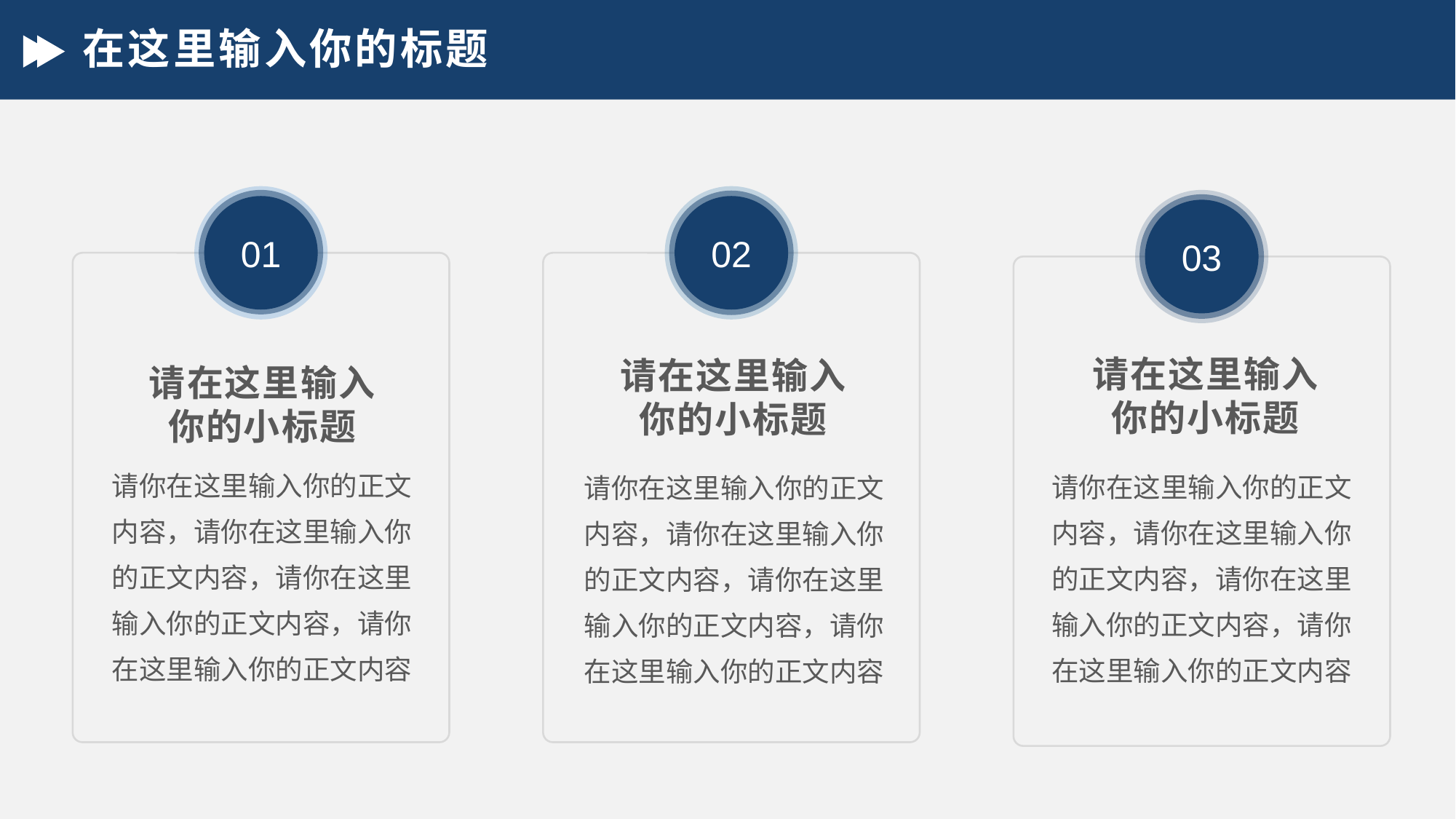

# 在这里输入你的标题

01

02

03

请在这里输入
你的小标题
请在这里输入
你的小标题
请在这里输入
你的小标题
请你在这里输入你的正文内容，请你在这里输入你的正文内容，请你在这里输入你的正文内容，请你在这里输入你的正文内容

请你在这里输入你的正文内容，请你在这里输入你的正文内容，请你在这里输入你的正文内容，请你在这里输入你的正文内容
请你在这里输入你的正文内容，请你在这里输入你的正文内容，请你在这里输入你的正文内容，请你在这里输入你的正文内容